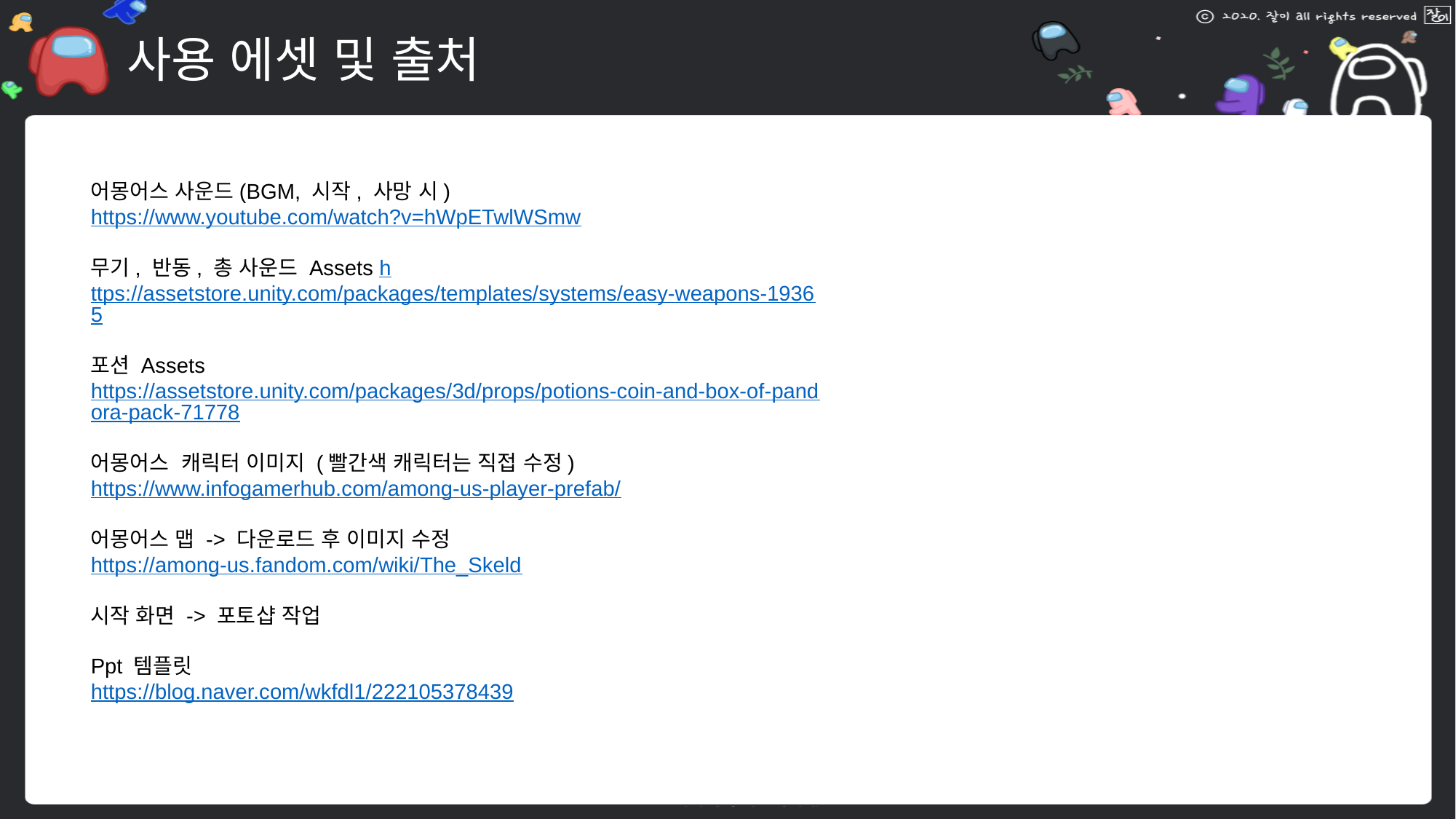

# 사용 에셋 및 출처
어몽어스 사운드(BGM, 시작, 사망 시)
https://www.youtube.com/watch?v=hWpETwlWSmw

무기, 반동, 총 사운드 Assets https://assetstore.unity.com/packages/templates/systems/easy-weapons-19365

포션 Assets
https://assetstore.unity.com/packages/3d/props/potions-coin-and-box-of-pandora-pack-71778

어몽어스  캐릭터 이미지 (빨간색 캐릭터는 직접 수정)
https://www.infogamerhub.com/among-us-player-prefab/

어몽어스 맵 -> 다운로드 후 이미지 수정
https://among-us.fandom.com/wiki/The_Skeld

시작 화면 -> 포토샵 작업

Ppt 템플릿
https://blog.naver.com/wkfdl1/222105378439